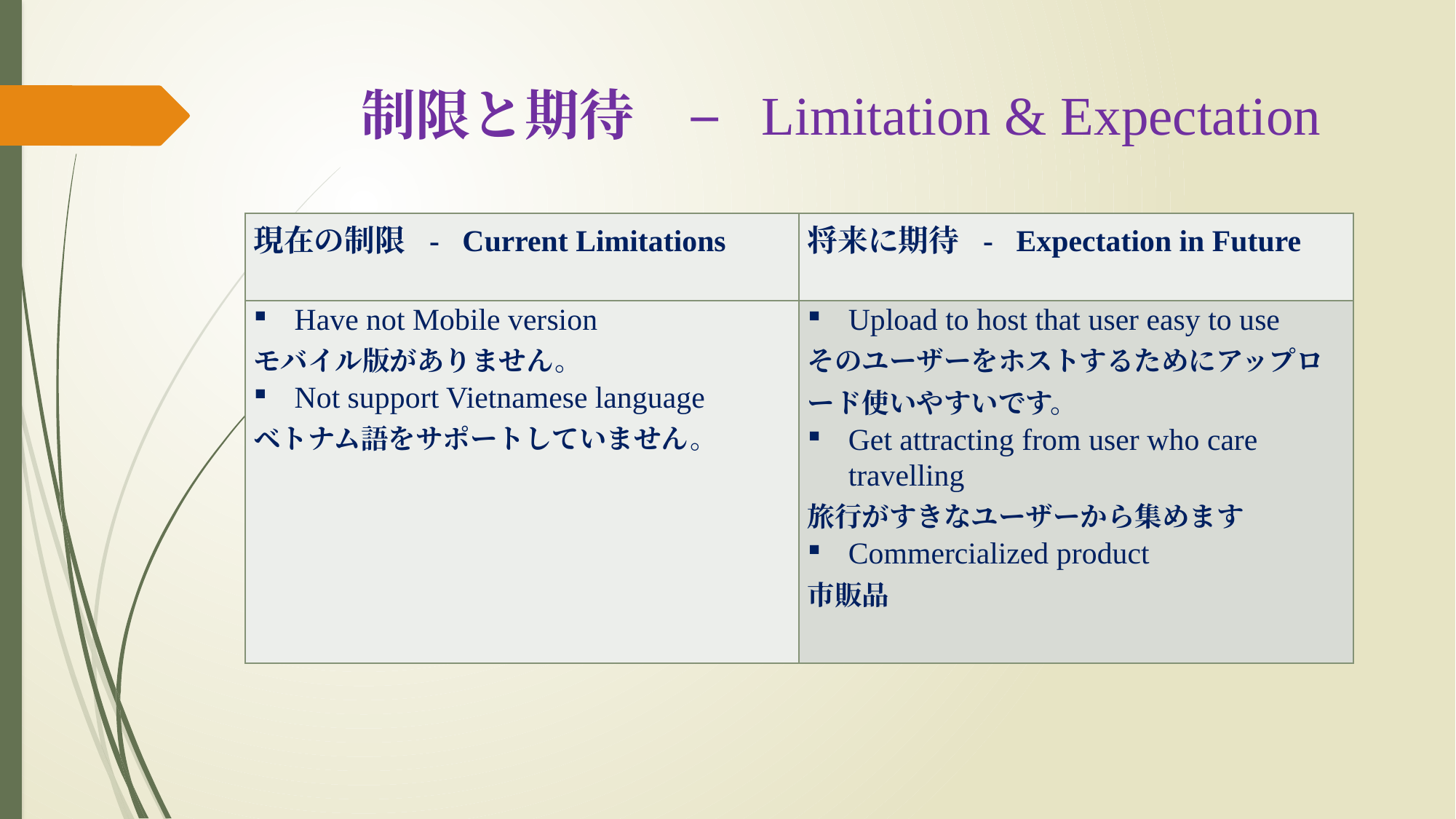

# 制限と期待　–  Limitation & Expectation
| 現在の制限 - Current Limitations | 将来に期待 - Expectation in Future |
| --- | --- |
| Have not Mobile version モバイル版がありません。 Not support Vietnamese language ベトナム語をサポートしていません。 | Upload to host that user easy to use そのユーザーをホストするためにアップロード使いやすいです。 Get attracting from user who care travelling 旅行がすきなユーザーから集めます Commercialized product 市販品 |